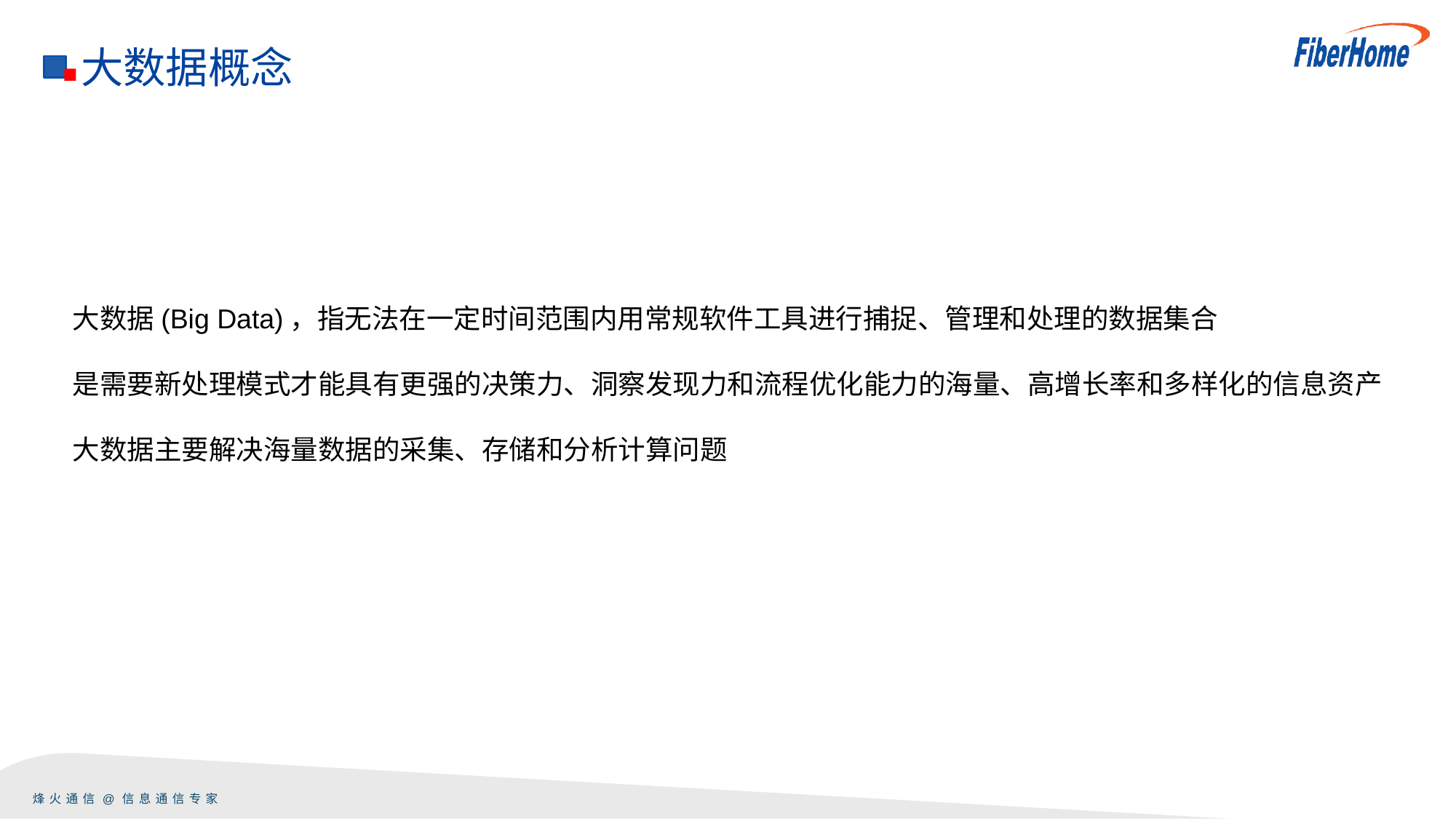

大数据概念
大数据(Big Data)，指无法在一定时间范围内用常规软件工具进行捕捉、管理和处理的数据集合
是需要新处理模式才能具有更强的决策力、洞察发现力和流程优化能力的海量、高增长率和多样化的信息资产
大数据主要解决海量数据的采集、存储和分析计算问题